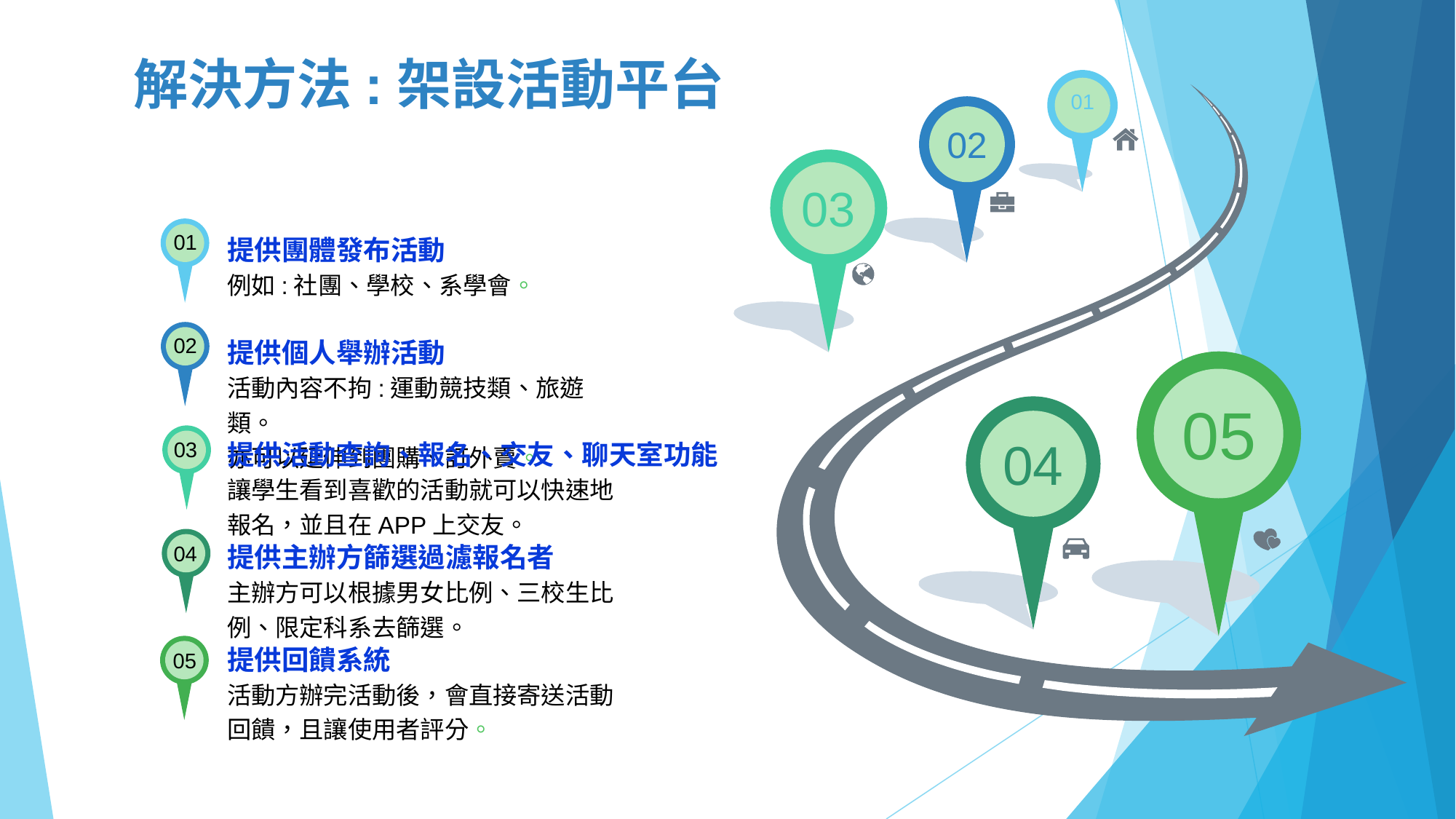

解決方法:架設活動平台

01

02

03

01
01
提供團體發布活動
例如:社團、學校、系學會。

02
提供個人舉辦活動
活動內容不拘:運動競技類、旅遊類。
亦可以延伸到團購、訂外賣。

05

04

03
提供活動查詢、報名、交友、聊天室功能
讓學生看到喜歡的活動就可以快速地報名，並且在APP上交友。

提供主辦方篩選過濾報名者
主辦方可以根據男女比例、三校生比例、限定科系去篩選。
04

提供回饋系統
活動方辦完活動後，會直接寄送活動回饋，且讓使用者評分。
05